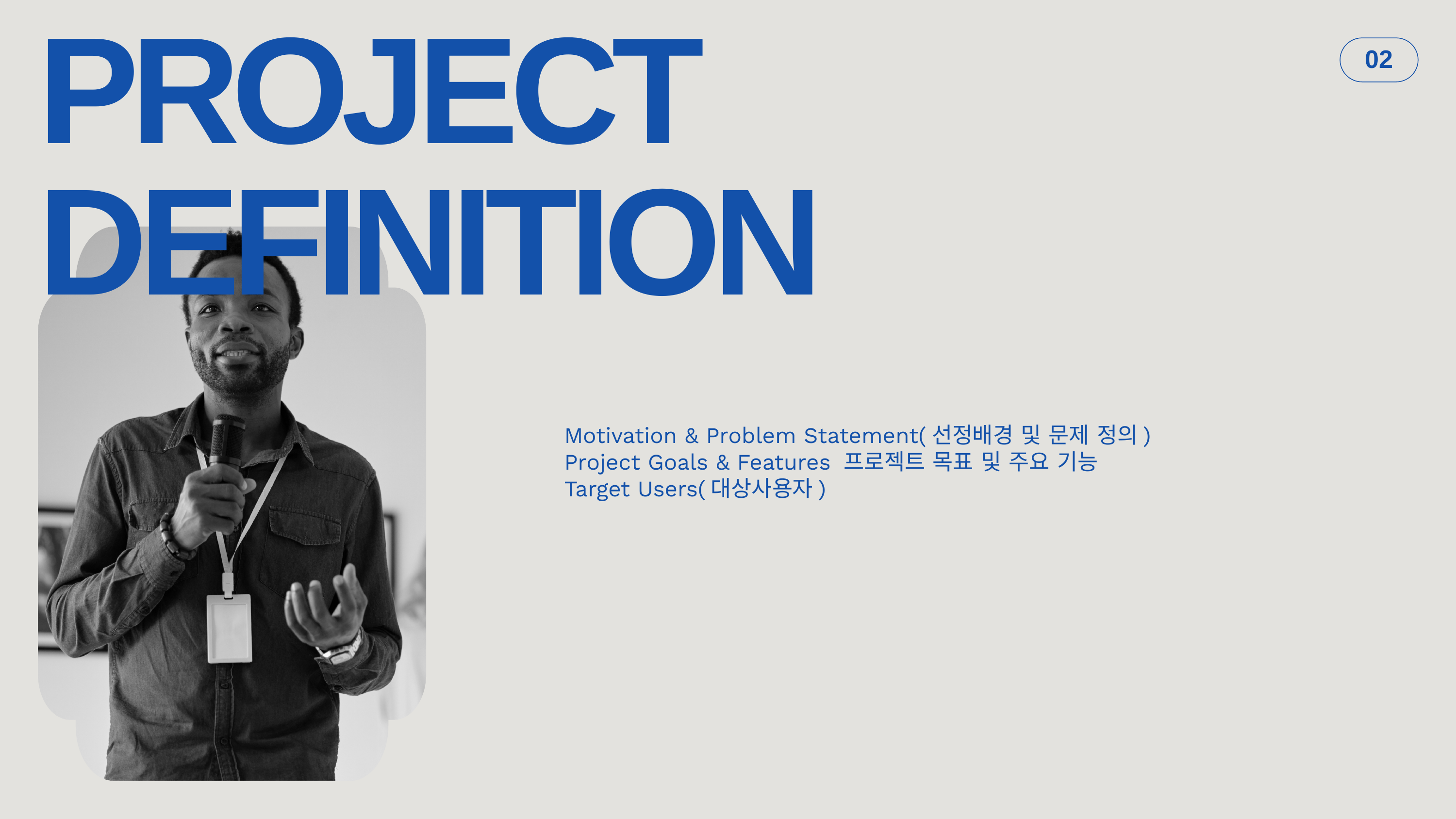

PROJECT
DEFINITION
02

Motivation & Problem Statement(선정배경 및 문제 정의)
Project Goals & Features 프로젝트 목표 및 주요 기능
Target Users(대상사용자)